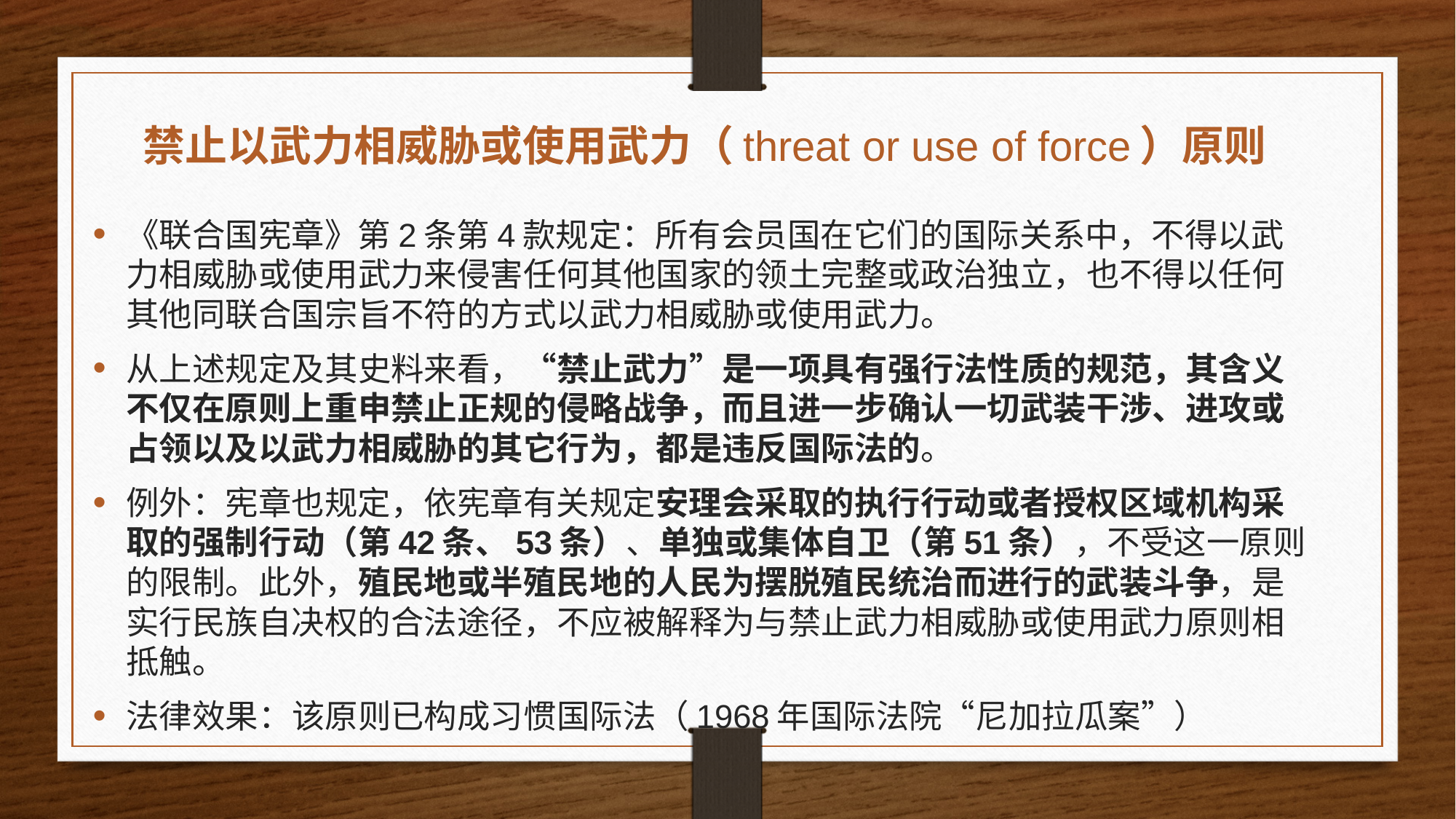

# 禁止以武力相威胁或使用武力（threat or use of force）原则
《联合国宪章》第2条第4款规定：所有会员国在它们的国际关系中，不得以武力相威胁或使用武力来侵害任何其他国家的领土完整或政治独立，也不得以任何其他同联合国宗旨不符的方式以武力相威胁或使用武力。
从上述规定及其史料来看，“禁止武力”是一项具有强行法性质的规范，其含义不仅在原则上重申禁止正规的侵略战争，而且进一步确认一切武装干涉、进攻或占领以及以武力相威胁的其它行为，都是违反国际法的。
例外：宪章也规定，依宪章有关规定安理会采取的执行行动或者授权区域机构采取的强制行动（第42条、53条）、单独或集体自卫（第51条），不受这一原则的限制。此外，殖民地或半殖民地的人民为摆脱殖民统治而进行的武装斗争，是实行民族自决权的合法途径，不应被解释为与禁止武力相威胁或使用武力原则相抵触。
法律效果：该原则已构成习惯国际法（1968年国际法院“尼加拉瓜案”）